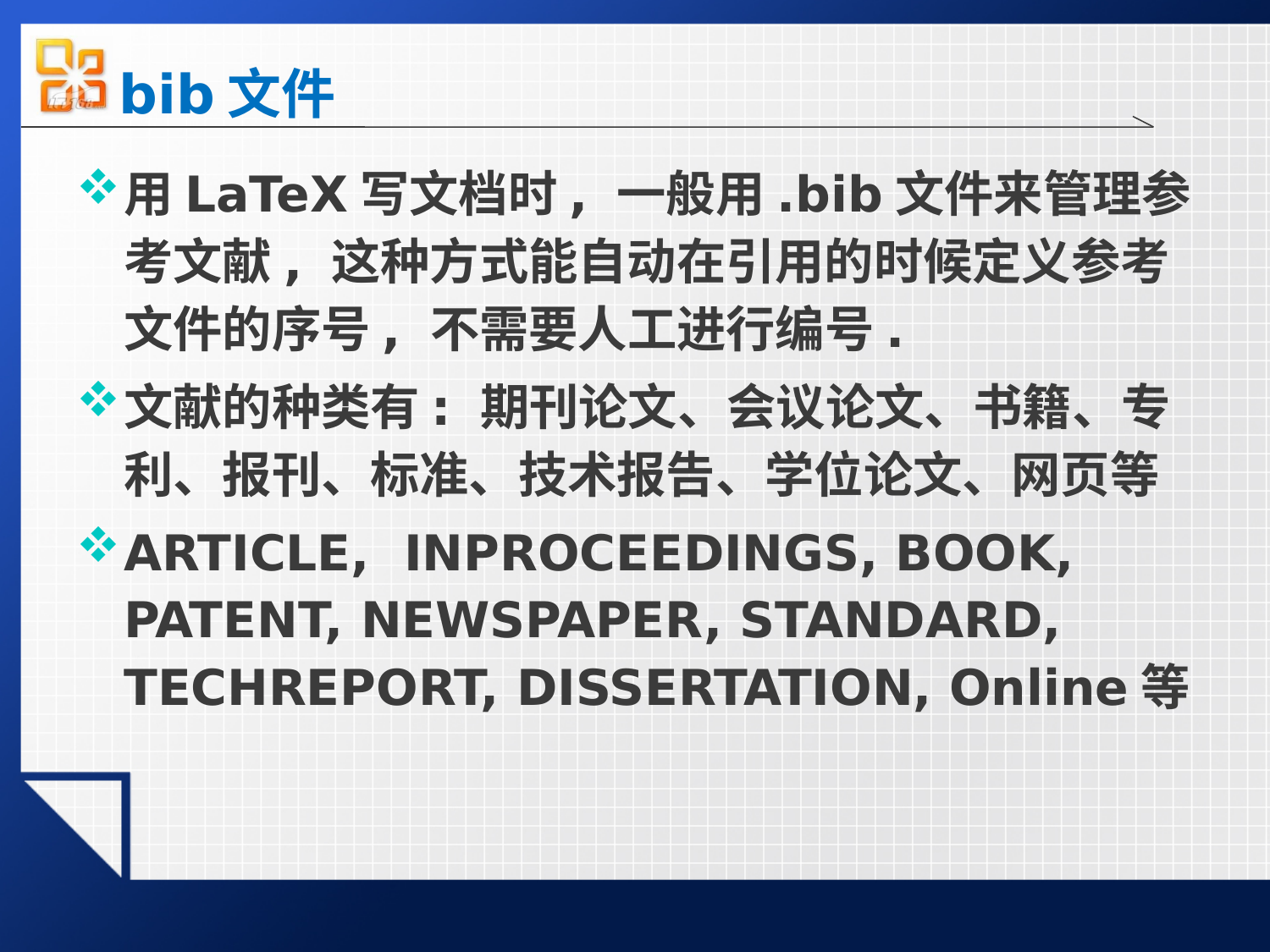

# bib文件
用LaTeX写文档时, 一般用.bib文件来管理参考文献, 这种方式能自动在引用的时候定义参考文件的序号, 不需要人工进行编号.
文献的种类有: 期刊论文、会议论文、书籍、专利、报刊、标准、技术报告、学位论文、网页等
ARTICLE,  INPROCEEDINGS, BOOK, PATENT, NEWSPAPER, STANDARD, TECHREPORT, DISSERTATION, Online等